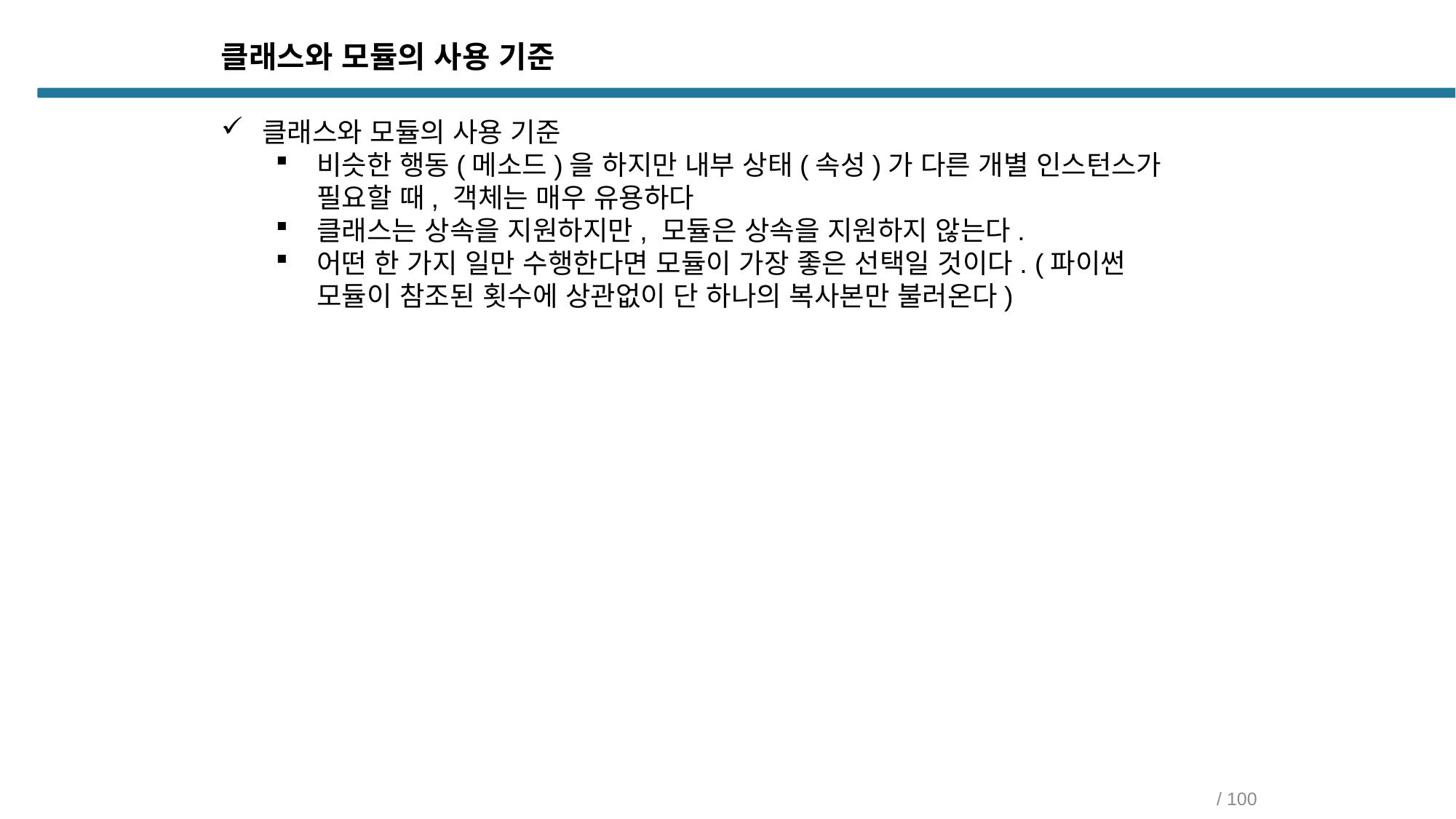

클래스와 모듈의 사용 기준
클래스와 모듈의 사용 기준
비슷한 행동(메소드)을 하지만 내부 상태(속성)가 다른 개별 인스턴스가 필요할 때, 객체는 매우 유용하다
클래스는 상속을 지원하지만, 모듈은 상속을 지원하지 않는다.
어떤 한 가지 일만 수행한다면 모듈이 가장 좋은 선택일 것이다. (파이썬 모듈이 참조된 횟수에 상관없이 단 하나의 복사본만 불러온다)
/ 100